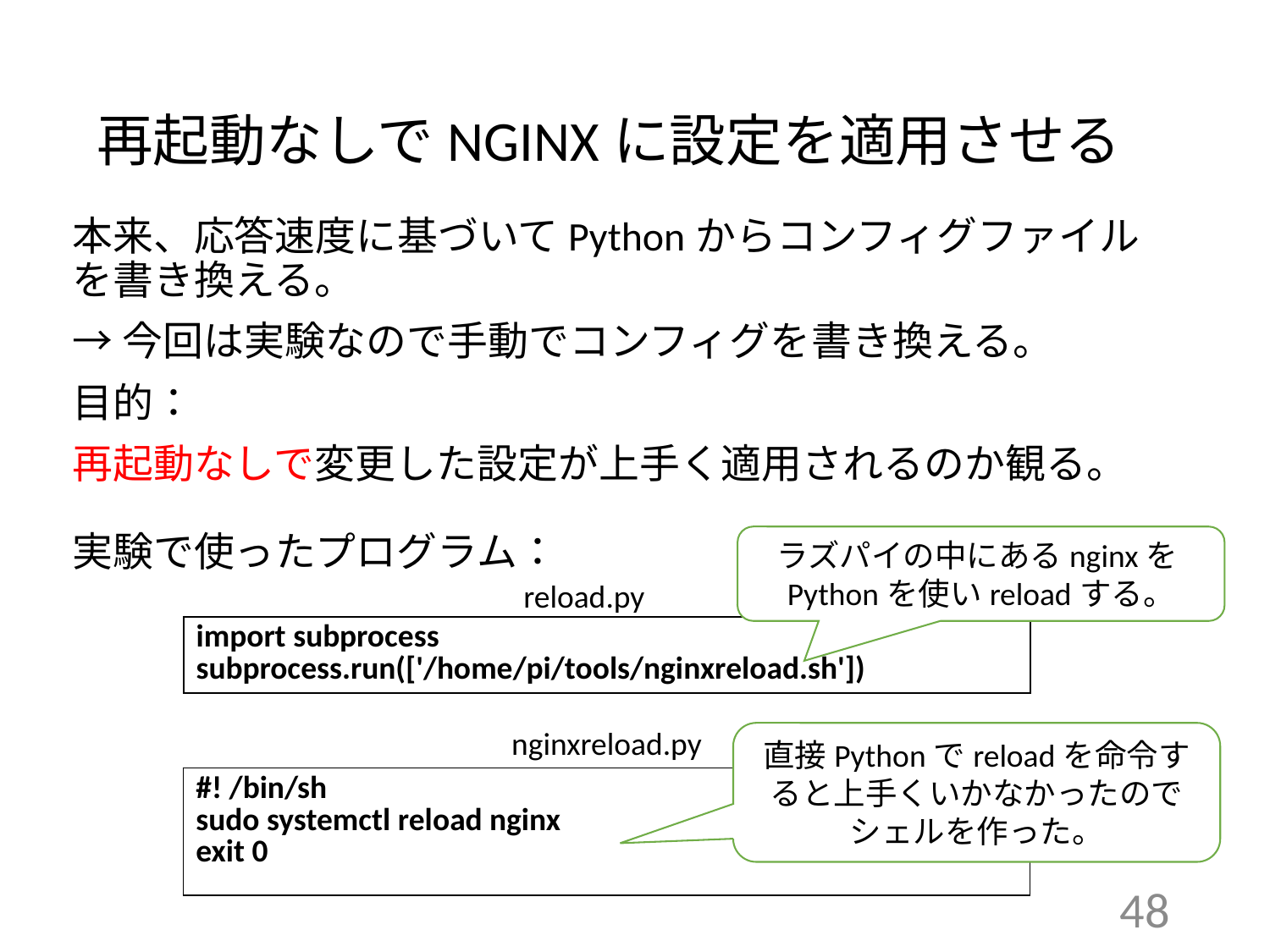

# 再起動なしでNGINXに設定を適用させる
本来、応答速度に基づいてPythonからコンフィグファイルを書き換える。
→今回は実験なので手動でコンフィグを書き換える。
目的：
再起動なしで変更した設定が上手く適用されるのか観る。
実験で使ったプログラム：

ラズパイの中にあるnginxをPythonを使いreloadする。
reload.py
| import subprocess subprocess.run(['/home/pi/tools/nginxreload.sh']) |
| --- |
nginxreload.py
直接Pythonでreloadを命令すると上手くいかなかったのでシェルを作った。
| #! /bin/sh sudo systemctl reload nginx exit 0 |
| --- |
48